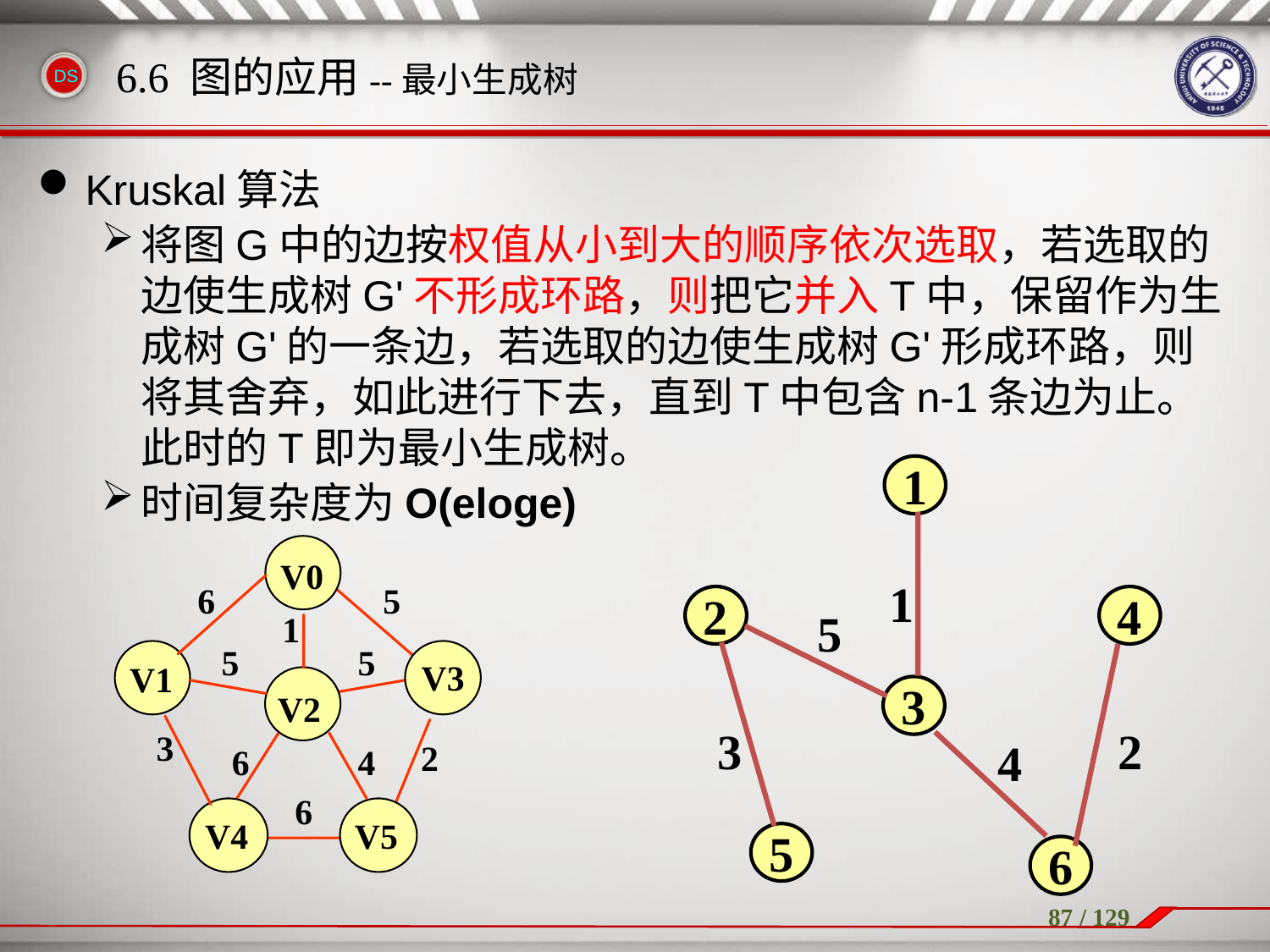

Kruskal算法
将图G中的边按权值从小到大的顺序依次选取，若选取的边使生成树G'不形成环路，则把它并入T中，保留作为生成树G'的一条边，若选取的边使生成树G'形成环路，则将其舍弃，如此进行下去，直到T中包含n-1条边为止。此时的T即为最小生成树。
时间复杂度为O(eloge)

6.6 图的应用--最小生成树
1
2
4
3
5
6

1

V0
6
5

1

5
5

V1

V3

V2

3

2

6
4
6

V4

V5

5

3

2
4